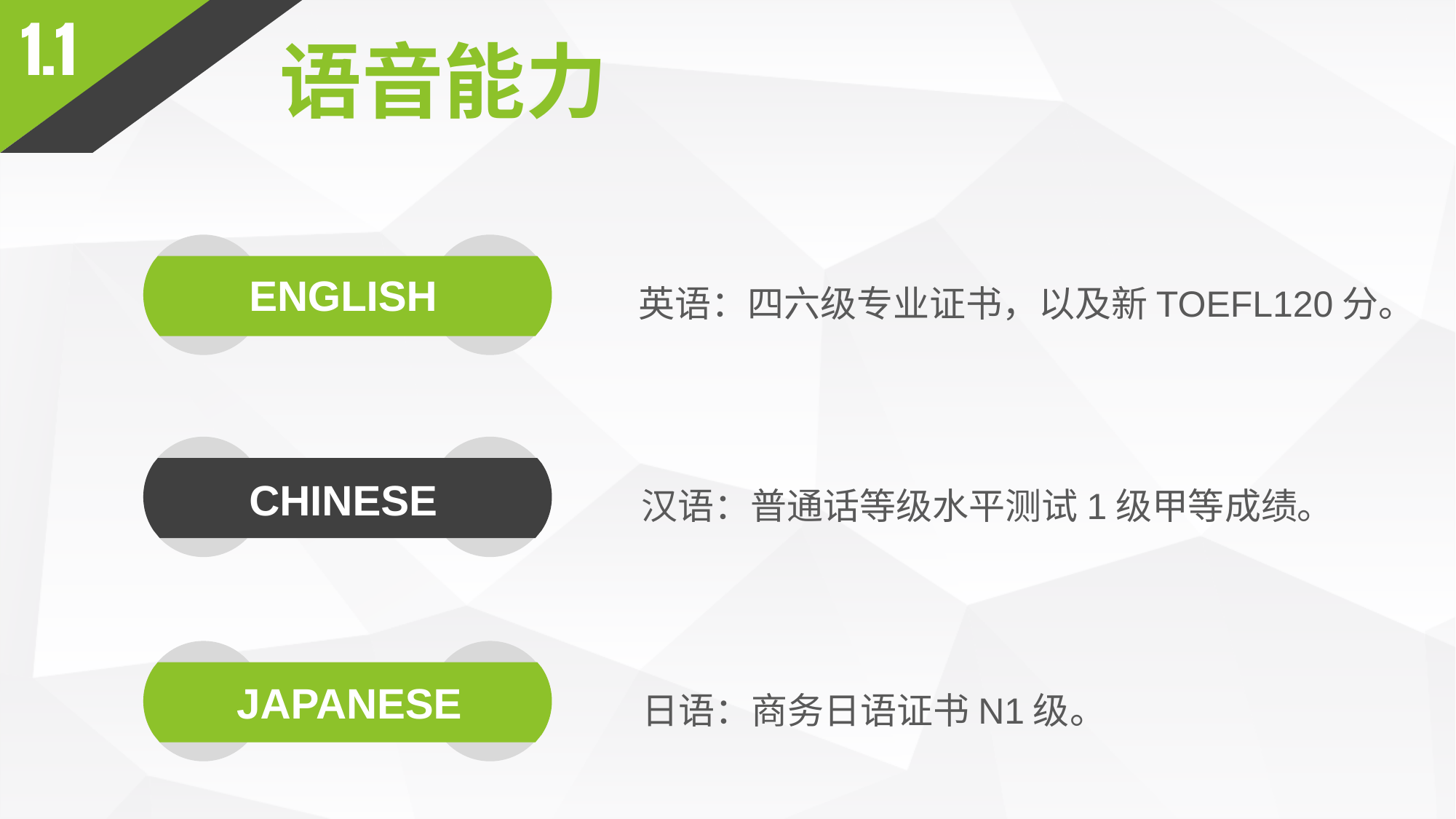

1.1
语音能力

ENGLISH

英语：四六级专业证书，以及新TOEFL120分。

CHINESE
汉语：普通话等级水平测试1级甲等成绩。

JAPANESE
日语：商务日语证书N1级。